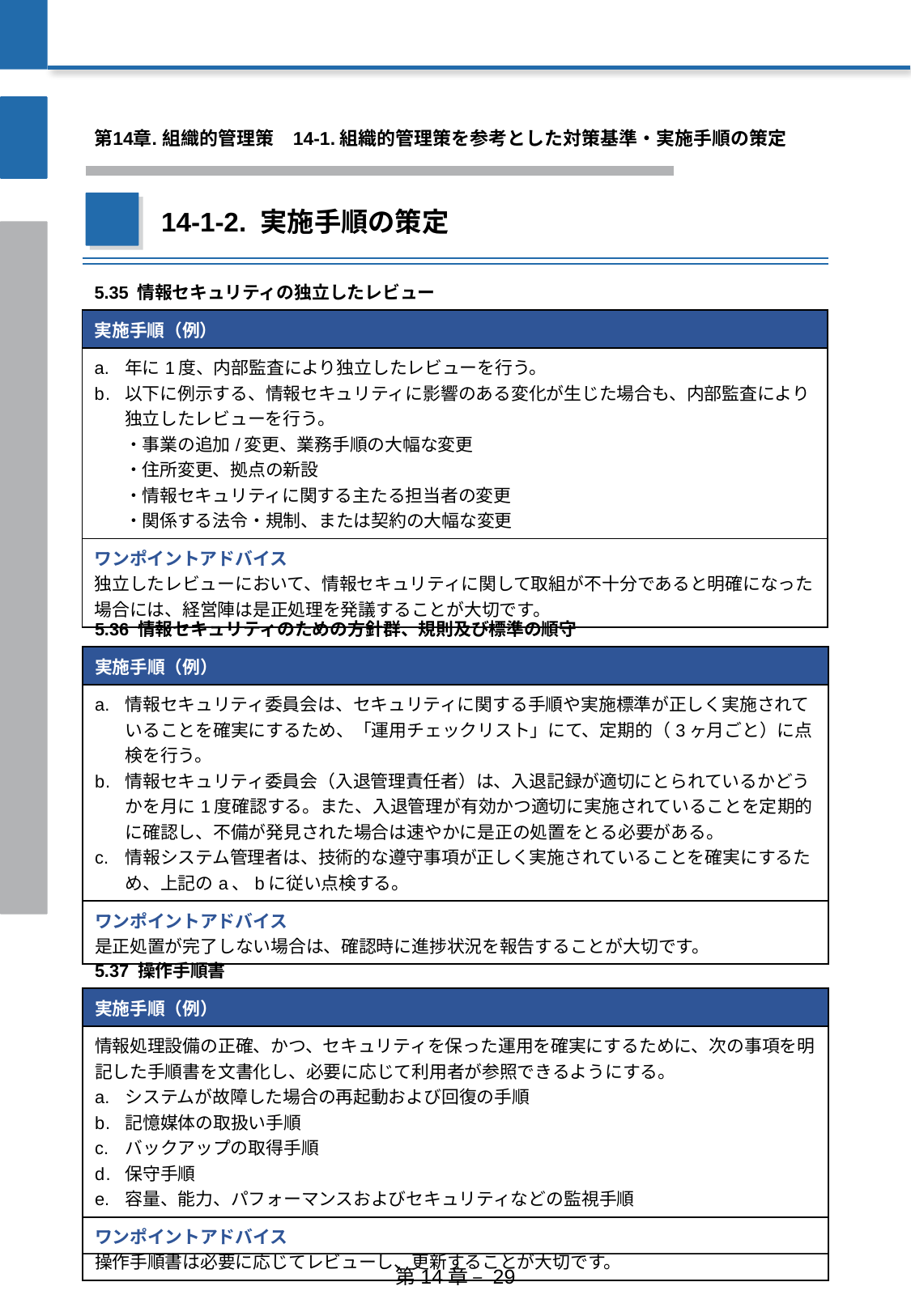

第14章. 組織的管理策
　14-1. 組織的管理策を参考とした対策基準・実施手順の策定
14-1-2. 実施手順の策定
| 5.35 情報セキュリティの独立したレビュー |
| --- |
| 実施手順（例） |
| 年に1度、内部監査により独立したレビューを行う。 以下に例示する、情報セキュリティに影響のある変化が生じた場合も、内部監査により独立したレビューを行う。 ・事業の追加/変更、業務手順の大幅な変更 ・住所変更、拠点の新設 ・情報セキュリティに関する主たる担当者の変更 ・関係する法令・規制、または契約の大幅な変更 |
| ワンポイントアドバイス 独立したレビューにおいて、情報セキュリティに関して取組が不十分であると明確になった場合には、経営陣は是正処理を発議することが大切です。 |
| 5.36 情報セキュリティのための方針群、規則及び標準の順守 |
| --- |
| 実施手順（例） |
| 情報セキュリティ委員会は、セキュリティに関する手順や実施標準が正しく実施されていることを確実にするため、「運用チェックリスト」にて、定期的（3ヶ月ごと）に点検を行う。 情報セキュリティ委員会（入退管理責任者）は、入退記録が適切にとられているかどうかを月に1度確認する。また、入退管理が有効かつ適切に実施されていることを定期的に確認し、不備が発見された場合は速やかに是正の処置をとる必要がある。 情報システム管理者は、技術的な遵守事項が正しく実施されていることを確実にするため、上記のa、bに従い点検する。 |
| ワンポイントアドバイス 是正処置が完了しない場合は、確認時に進捗状況を報告することが大切です。 |
| 5.37 操作手順書 |
| --- |
| 実施手順（例） |
| 情報処理設備の正確、かつ、セキュリティを保った運用を確実にするために、次の事項を明記した手順書を文書化し、必要に応じて利用者が参照できるようにする。 システムが故障した場合の再起動および回復の手順 記憶媒体の取扱い手順 バックアップの取得手順 保守手順 容量、能力、パフォーマンスおよびセキュリティなどの監視手順 |
| ワンポイントアドバイス 操作手順書は必要に応じてレビューし、更新することが大切です。 |
第14章 – 29